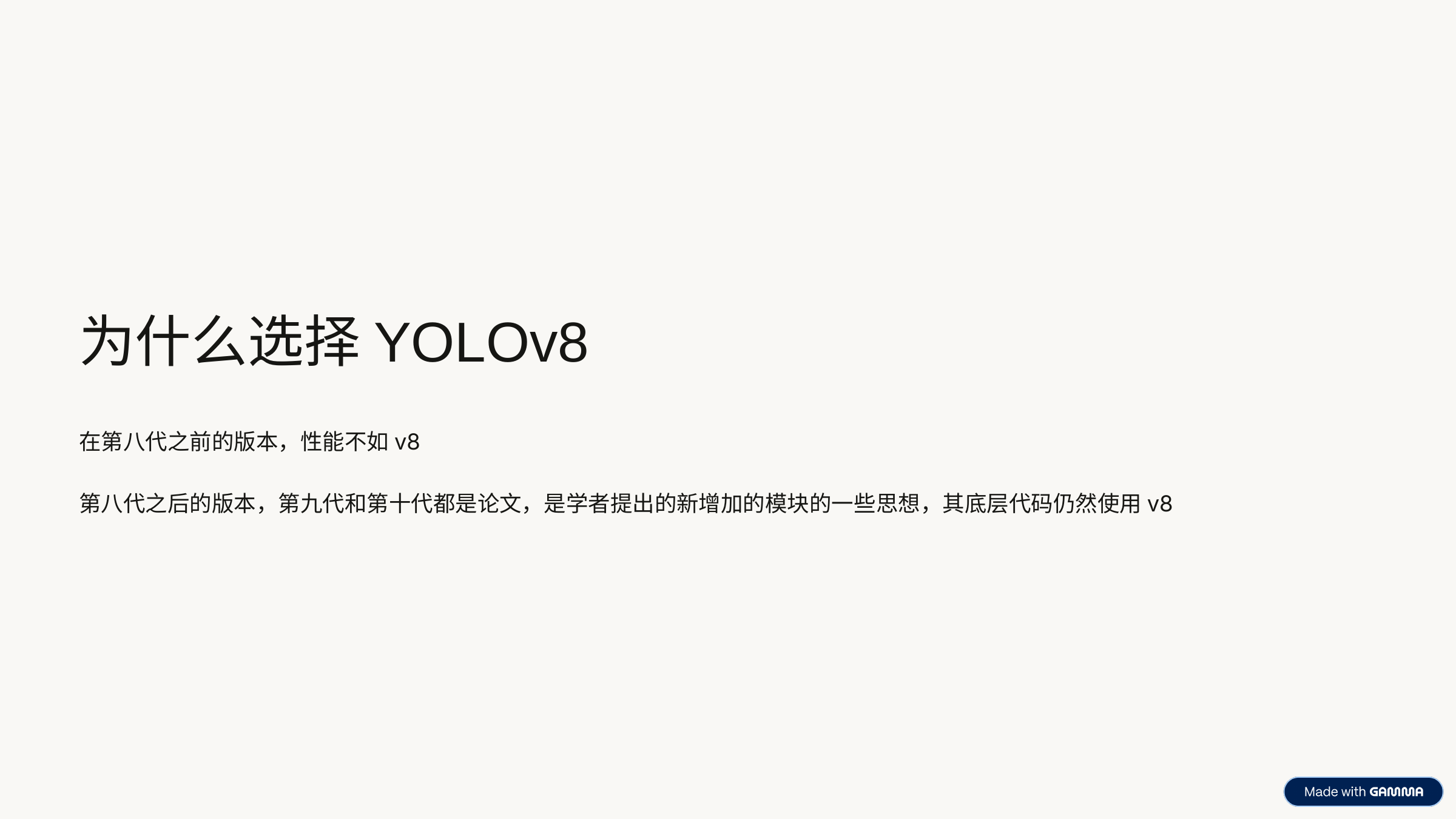

为什么选择YOLOv8
在第八代之前的版本，性能不如v8
第八代之后的版本，第九代和第十代都是论文，是学者提出的新增加的模块的一些思想，其底层代码仍然使用v8